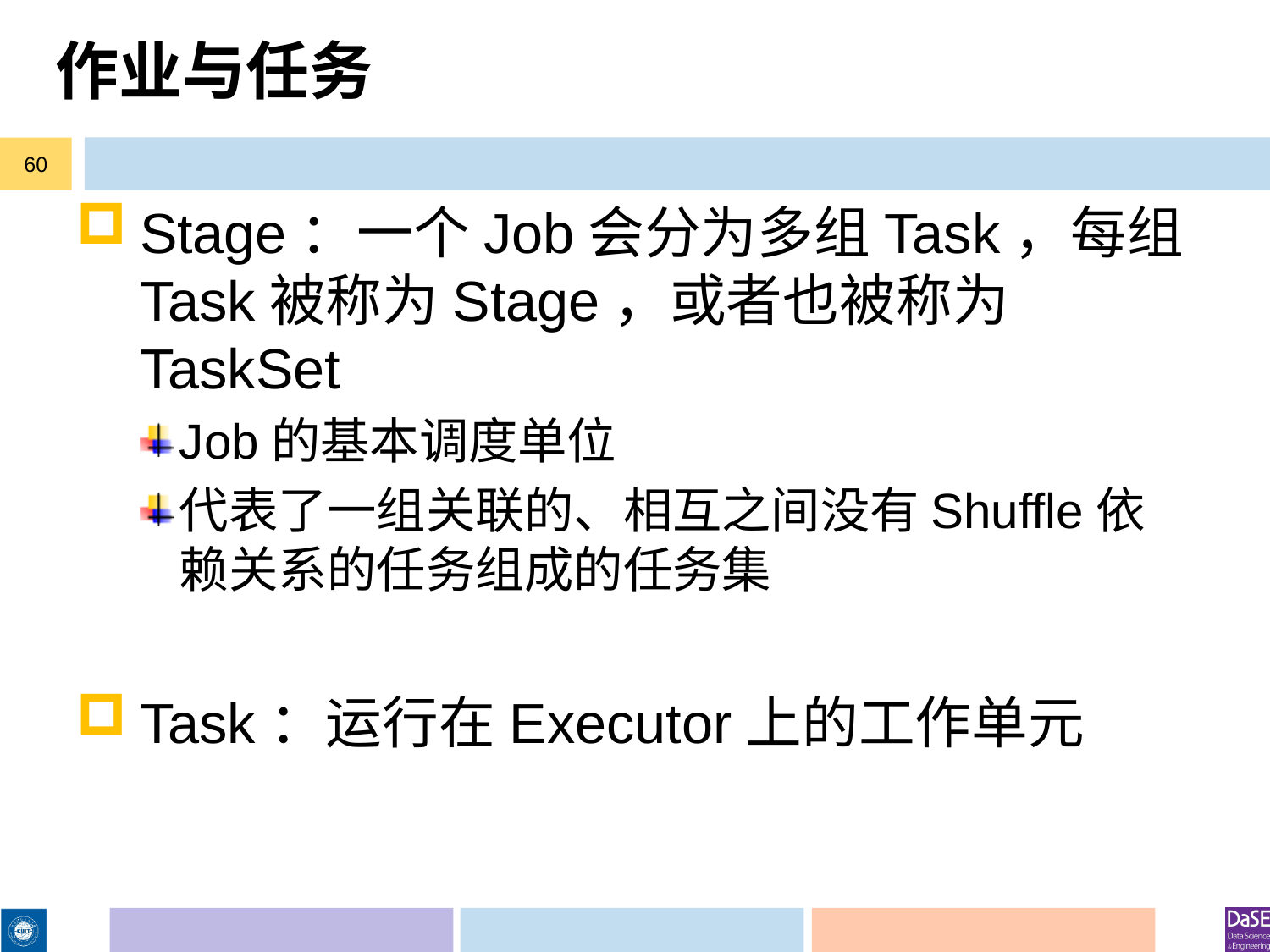

# 作业与任务
60
Stage：一个Job会分为多组Task，每组Task被称为Stage，或者也被称为TaskSet
Job的基本调度单位
代表了一组关联的、相互之间没有Shuffle依赖关系的任务组成的任务集

Task：运行在Executor上的工作单元